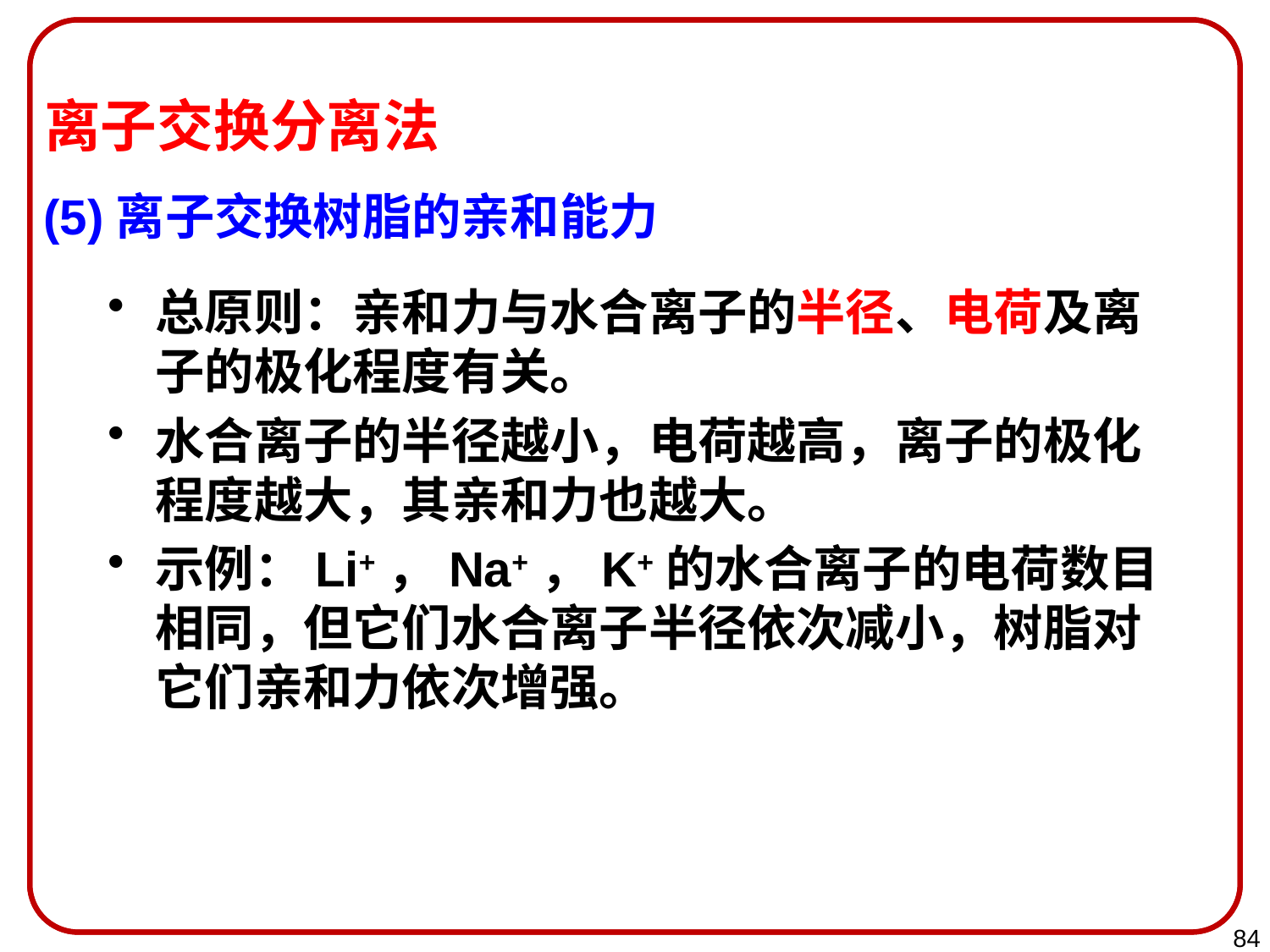

离子交换分离法
(5)离子交换树脂的亲和能力
总原则：亲和力与水合离子的半径、电荷及离子的极化程度有关。
水合离子的半径越小，电荷越高，离子的极化程度越大，其亲和力也越大。
示例：Li+，Na+，K+的水合离子的电荷数目相同，但它们水合离子半径依次减小，树脂对它们亲和力依次增强。
84